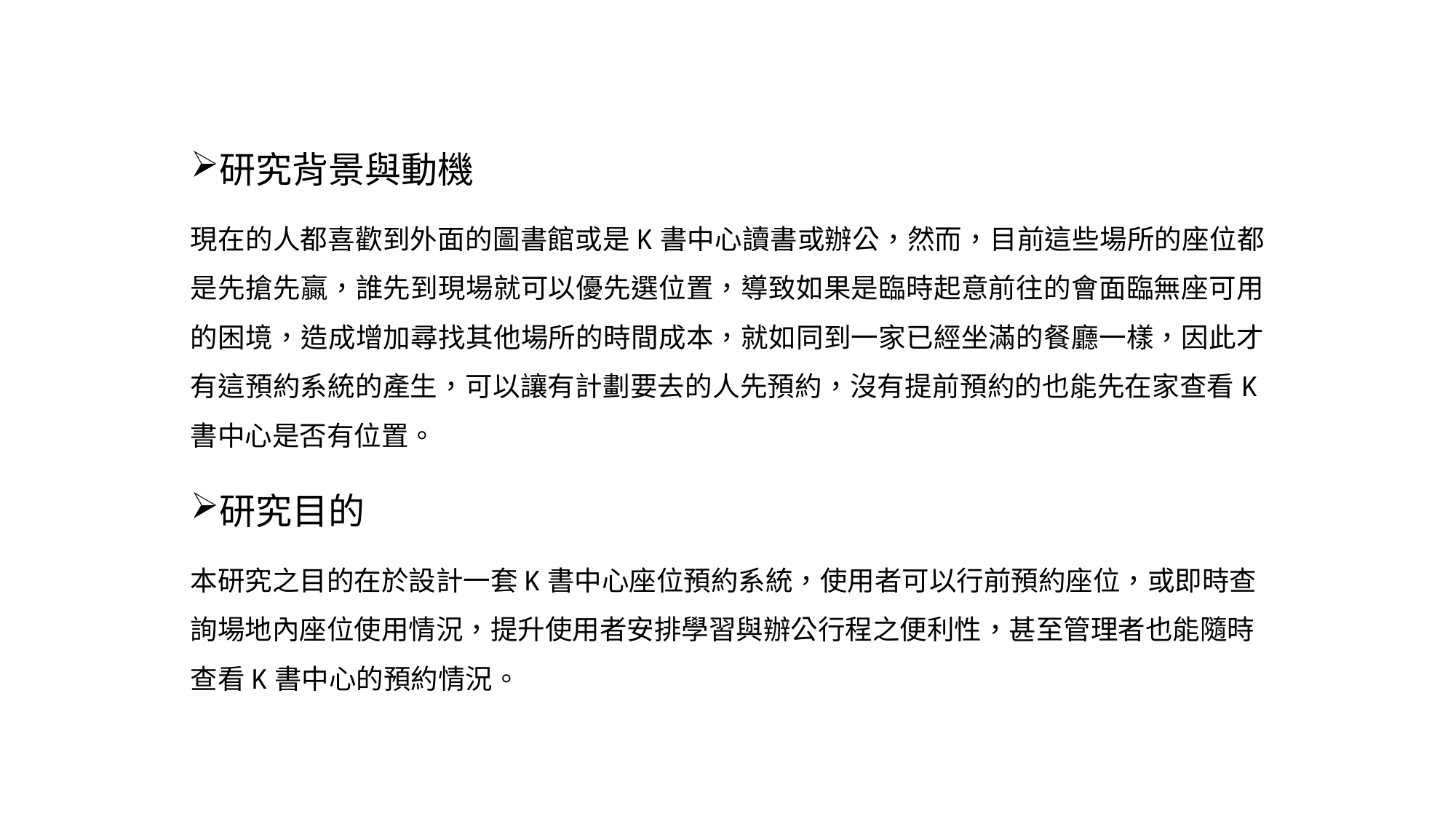

研究背景與動機
現在的人都喜歡到外面的圖書館或是K書中心讀書或辦公，然而，目前這些場所的座位都是先搶先贏，誰先到現場就可以優先選位置，導致如果是臨時起意前往的會面臨無座可用的困境，造成增加尋找其他場所的時間成本，就如同到一家已經坐滿的餐廳一樣，因此才有這預約系統的產生，可以讓有計劃要去的人先預約，沒有提前預約的也能先在家查看K書中心是否有位置。
研究目的
本研究之目的在於設計一套K書中心座位預約系統，使用者可以行前預約座位，或即時查詢場地內座位使用情況，提升使用者安排學習與辦公行程之便利性，甚至管理者也能隨時查看K書中心的預約情況。